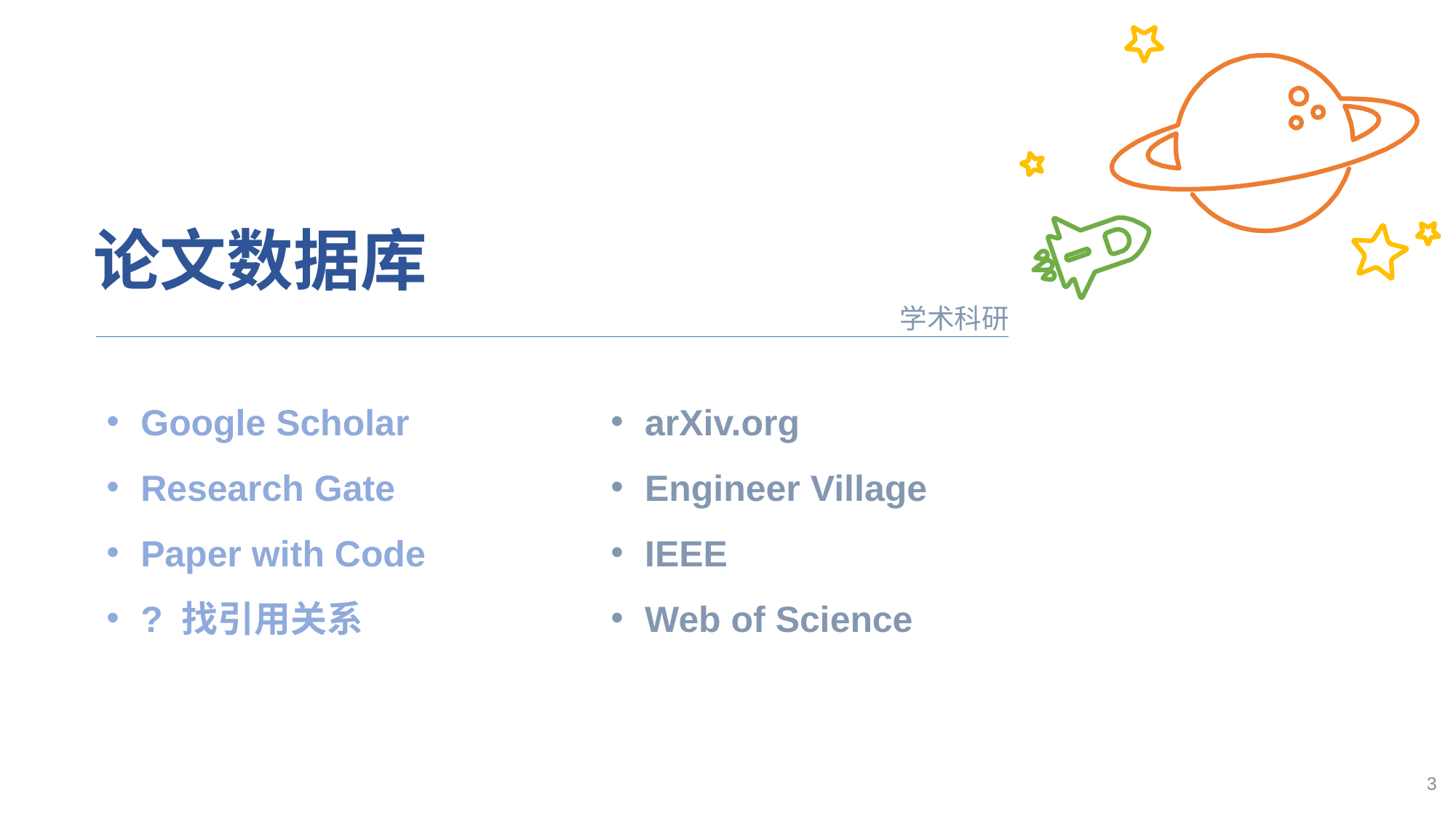

论文数据库
学术科研

arXiv.org
Engineer Village
IEEE
Web of Science
Google Scholar
Research Gate
Paper with Code
? 找引用关系
3